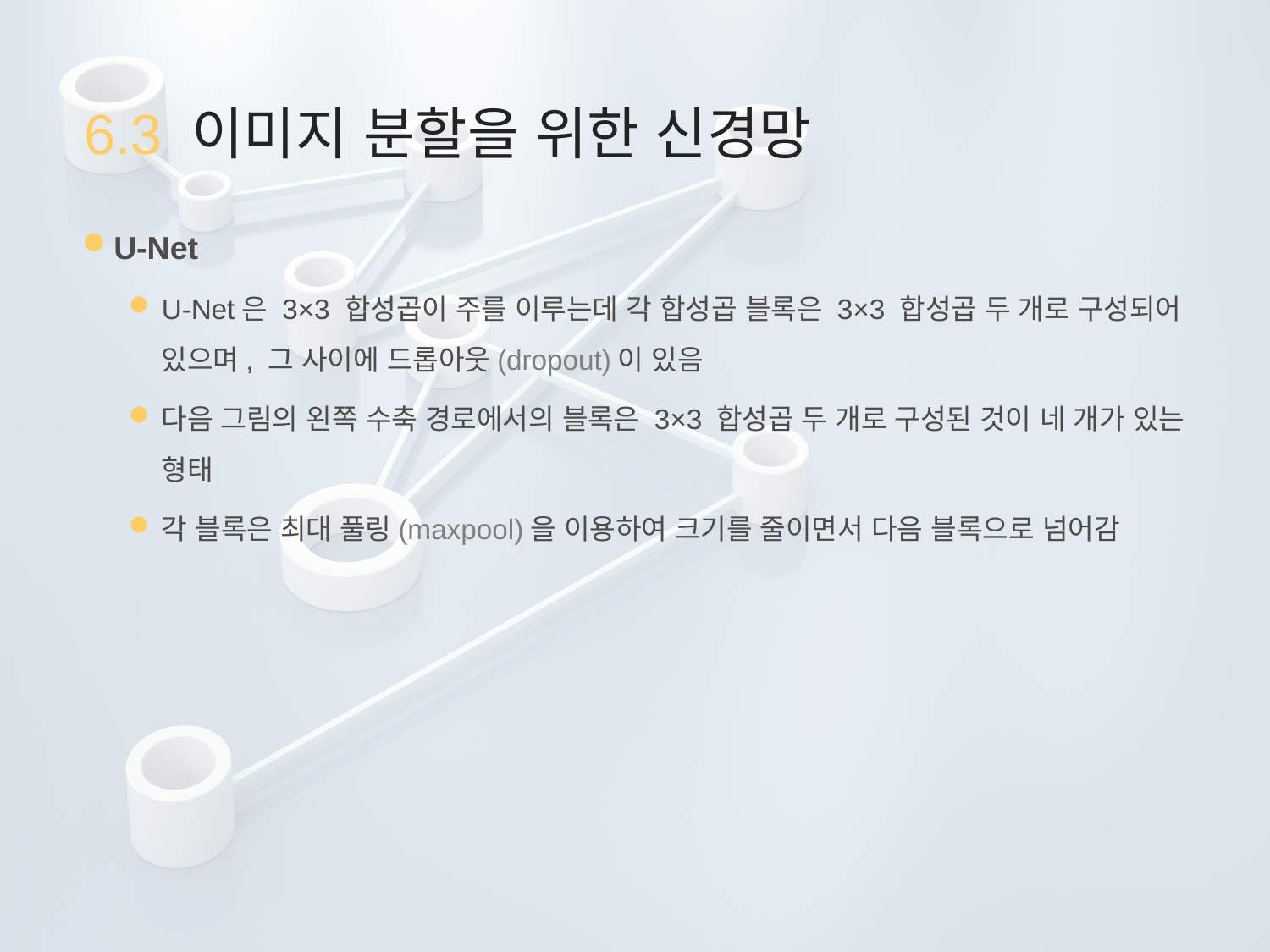

# 6.3 이미지 분할을 위한 신경망
U-Net
U-Net은 3×3 합성곱이 주를 이루는데 각 합성곱 블록은 3×3 합성곱 두 개로 구성되어 있으며, 그 사이에 드롭아웃(dropout)이 있음
다음 그림의 왼쪽 수축 경로에서의 블록은 3×3 합성곱 두 개로 구성된 것이 네 개가 있는 형태
각 블록은 최대 풀링(maxpool)을 이용하여 크기를 줄이면서 다음 블록으로 넘어감